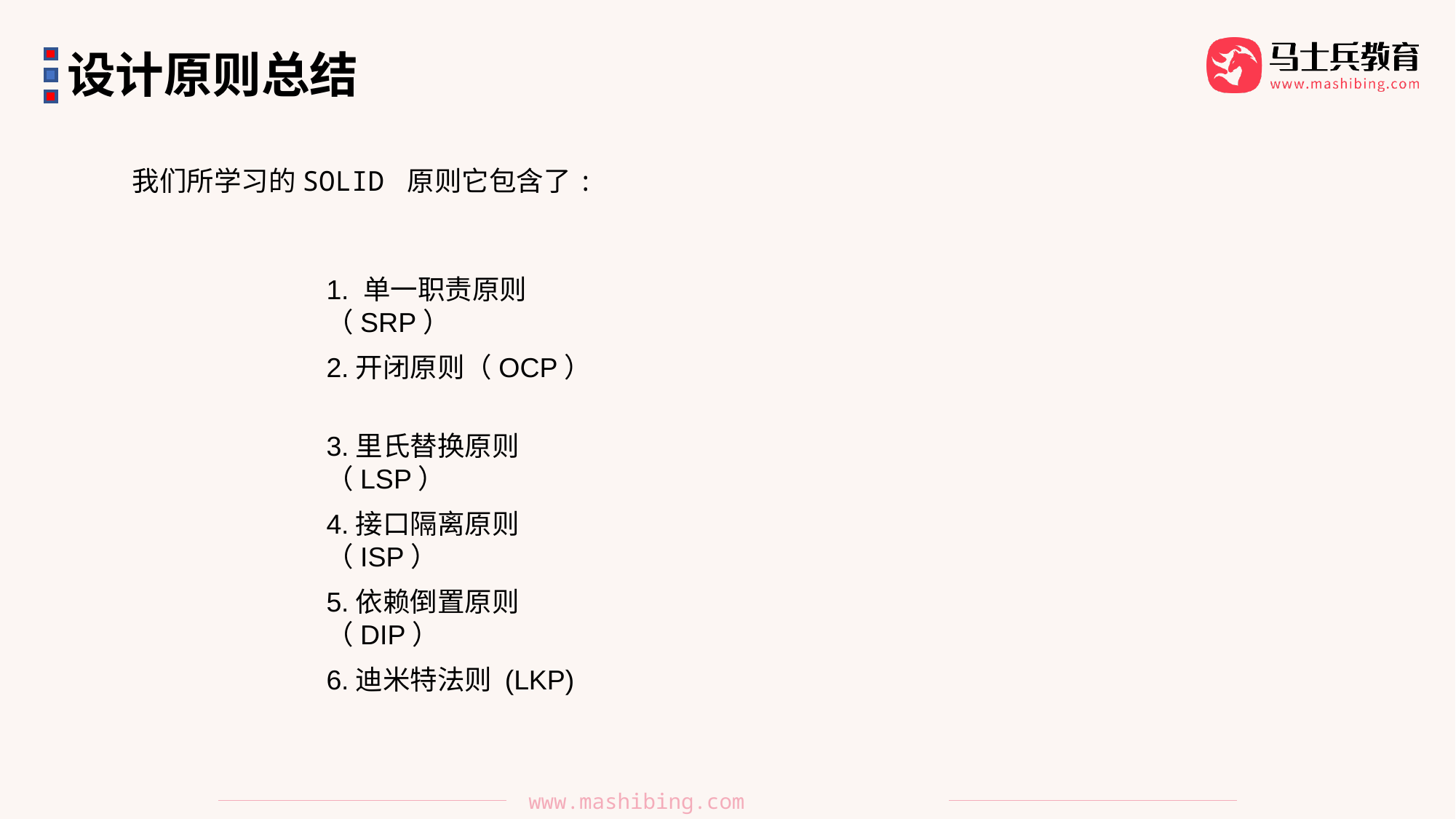

设计原则总结

我们所学习的SOLID 原则它包含了:
1. 单一职责原则（SRP）
2.开闭原则（OCP）
3.里氏替换原则（LSP）
4.接口隔离原则（ISP）
5.依赖倒置原则（DIP）
6.迪米特法则 (LKP)